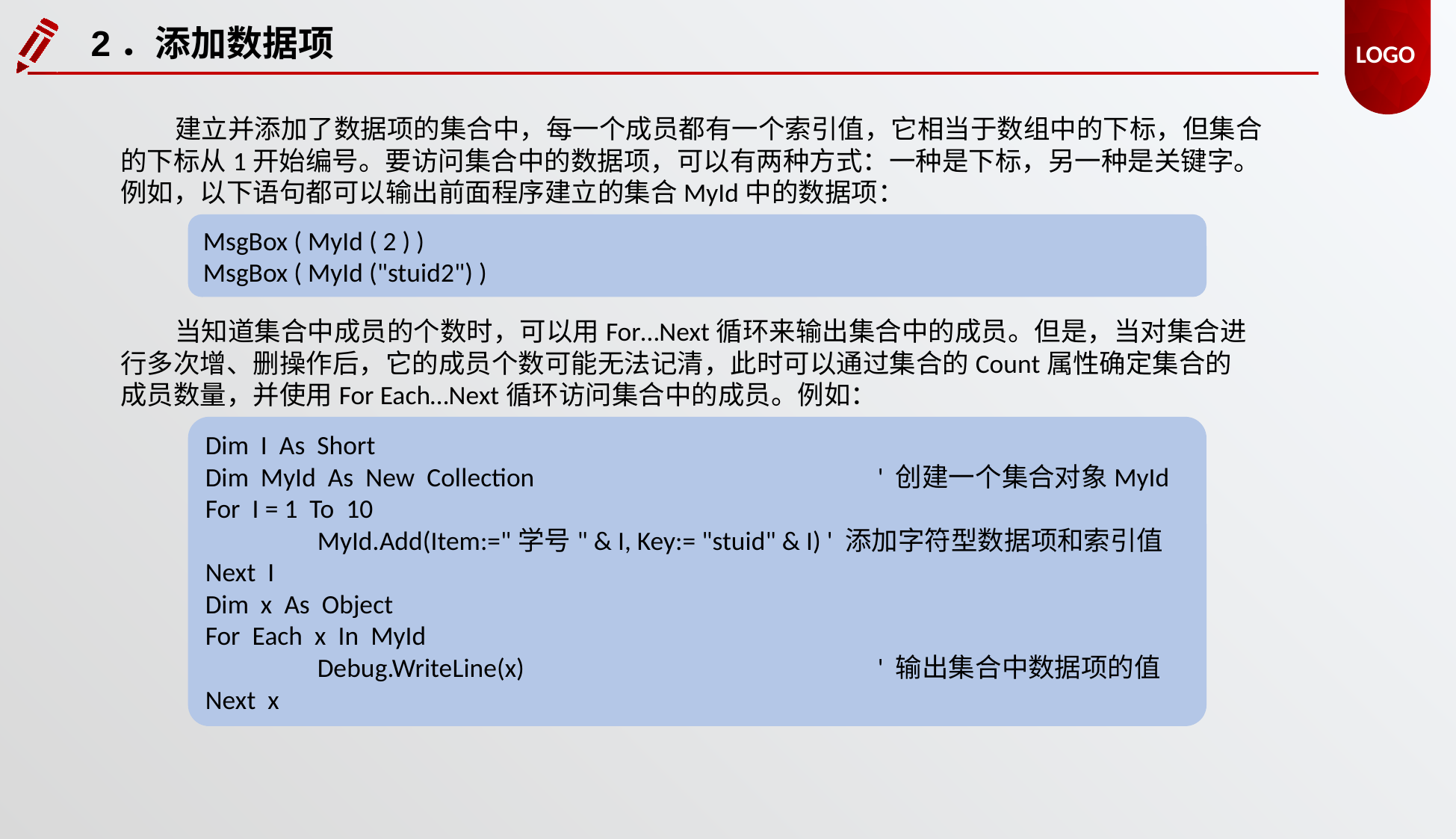

2．添加数据项
建立并添加了数据项的集合中，每一个成员都有一个索引值，它相当于数组中的下标，但集合的下标从1开始编号。要访问集合中的数据项，可以有两种方式：一种是下标，另一种是关键字。例如，以下语句都可以输出前面程序建立的集合MyId中的数据项：
MsgBox ( MyId ( 2 ) )
MsgBox ( MyId ("stuid2") )
当知道集合中成员的个数时，可以用For…Next循环来输出集合中的成员。但是，当对集合进行多次增、删操作后，它的成员个数可能无法记清，此时可以通过集合的Count属性确定集合的成员数量，并使用For Each…Next循环访问集合中的成员。例如：
Dim  I  As  Short
Dim  MyId  As  New  Collection				' 创建一个集合对象MyId
For  I = 1  To  10
	MyId.Add(Item:="学号" & I, Key:= "stuid" & I) ' 添加字符型数据项和索引值
Next  I
Dim  x  As  Object
For  Each  x  In  MyId
	Debug.WriteLine(x) 				' 输出集合中数据项的值
Next  x